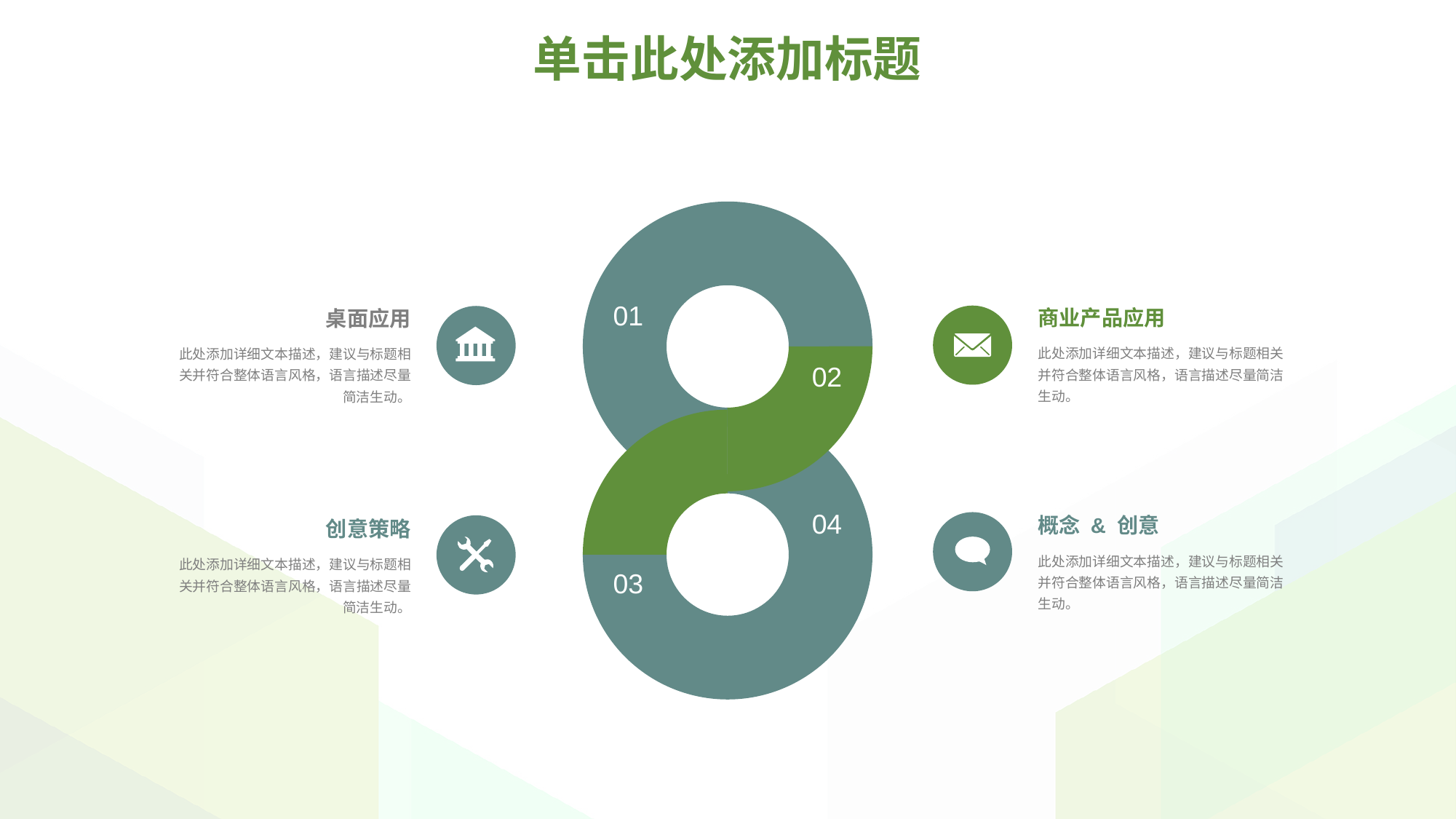

# 单击此处添加标题

04

02

01

商业产品应用
桌面应用

此处添加详细文本描述，建议与标题相关并符合整体语言风格，语言描述尽量简洁生动。
此处添加详细文本描述，建议与标题相关并符合整体语言风格，语言描述尽量简洁生动。

概念 & 创意
创意策略

此处添加详细文本描述，建议与标题相关并符合整体语言风格，语言描述尽量简洁生动。
此处添加详细文本描述，建议与标题相关并符合整体语言风格，语言描述尽量简洁生动。
03